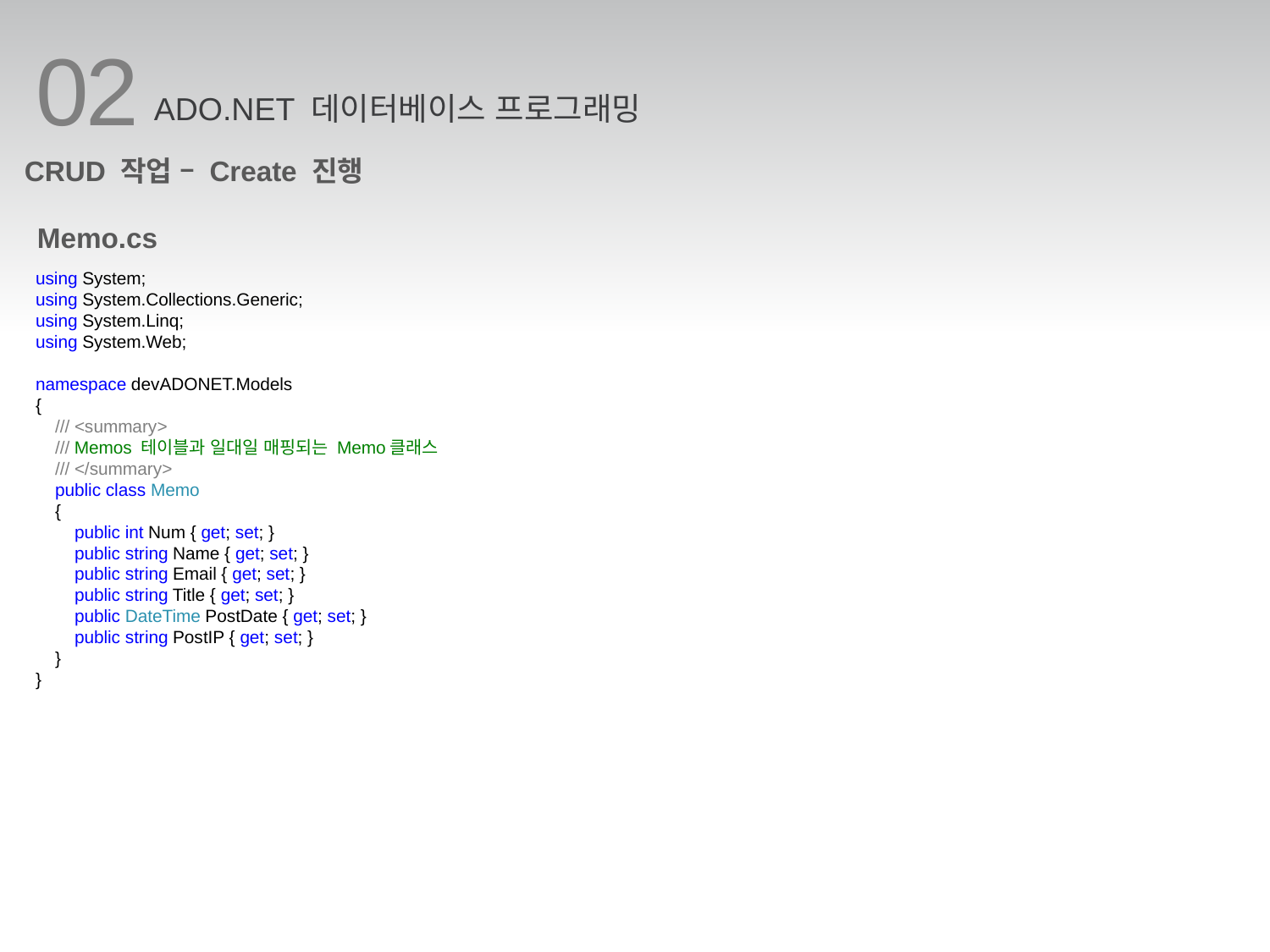

02
ADO.NET 데이터베이스 프로그래밍
CRUD 작업 – Create 진행
Memo.cs
using System;
using System.Collections.Generic;
using System.Linq;
using System.Web;

namespace devADONET.Models
{
    /// <summary>
    /// Memos 테이블과 일대일 매핑되는 Memo클래스
    /// </summary>
    public class Memo
    {
        public int Num { get; set; }
        public string Name { get; set; }
        public string Email { get; set; }
        public string Title { get; set; }
        public DateTime PostDate { get; set; }
        public string PostIP { get; set; }
    }
}